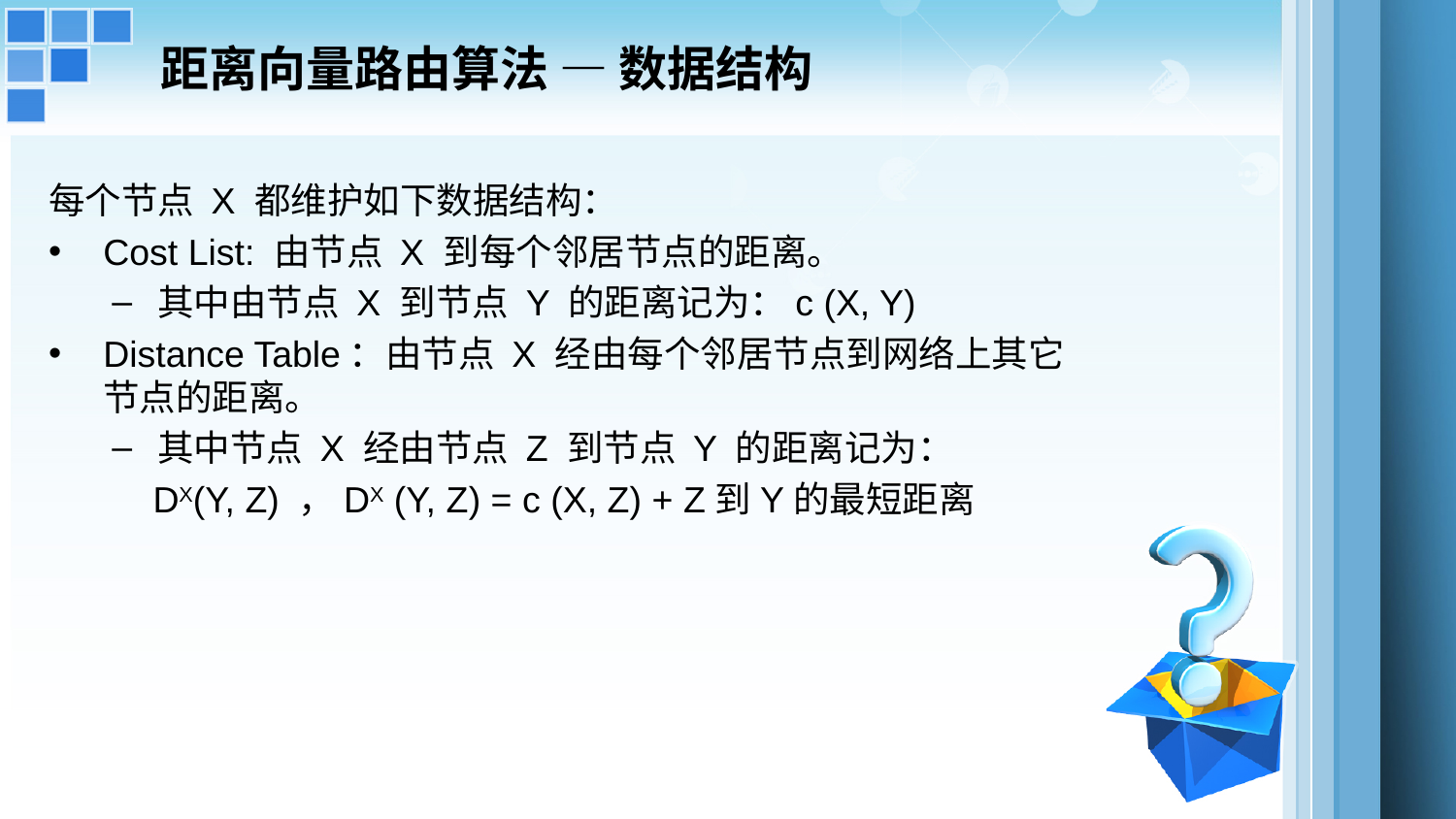

距离向量路由算法 — 数据结构
每个节点 X 都维护如下数据结构：
Cost List: 由节点 X 到每个邻居节点的距离。
其中由节点 X 到节点 Y 的距离记为：c (X, Y)
Distance Table：由节点 X 经由每个邻居节点到网络上其它节点的距离。
其中节点 X 经由节点 Z 到节点 Y 的距离记为：
    DX(Y, Z) ，DX (Y, Z) = c (X, Z) + Z到Y的最短距离